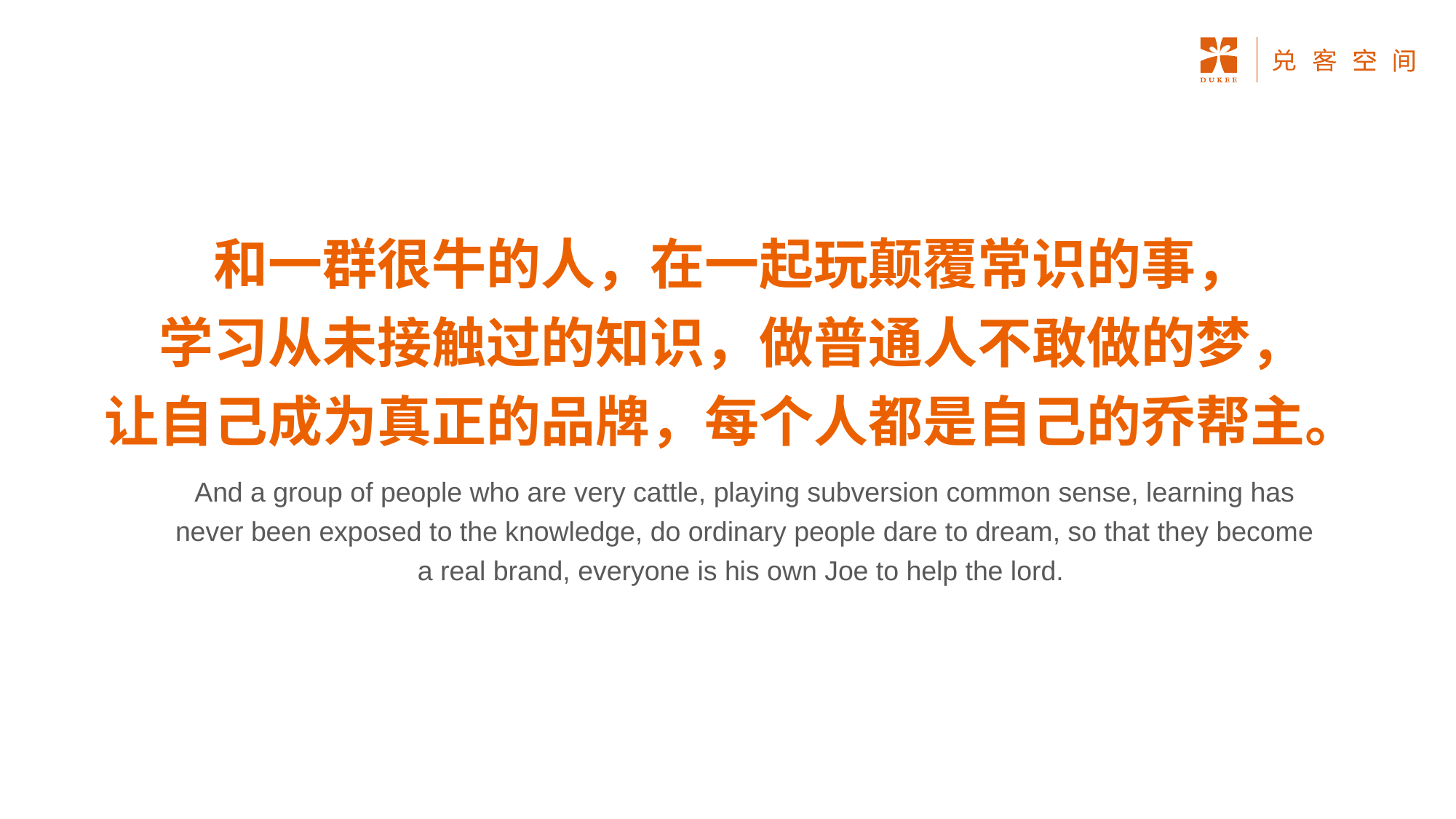

和一群很牛的人，在一起玩颠覆常识的事，
学习从未接触过的知识，做普通人不敢做的梦，
让自己成为真正的品牌，每个人都是自己的乔帮主。
And a group of people who are very cattle, playing subversion common sense, learning has
never been exposed to the knowledge, do ordinary people dare to dream, so that they become
a real brand, everyone is his own Joe to help the lord.